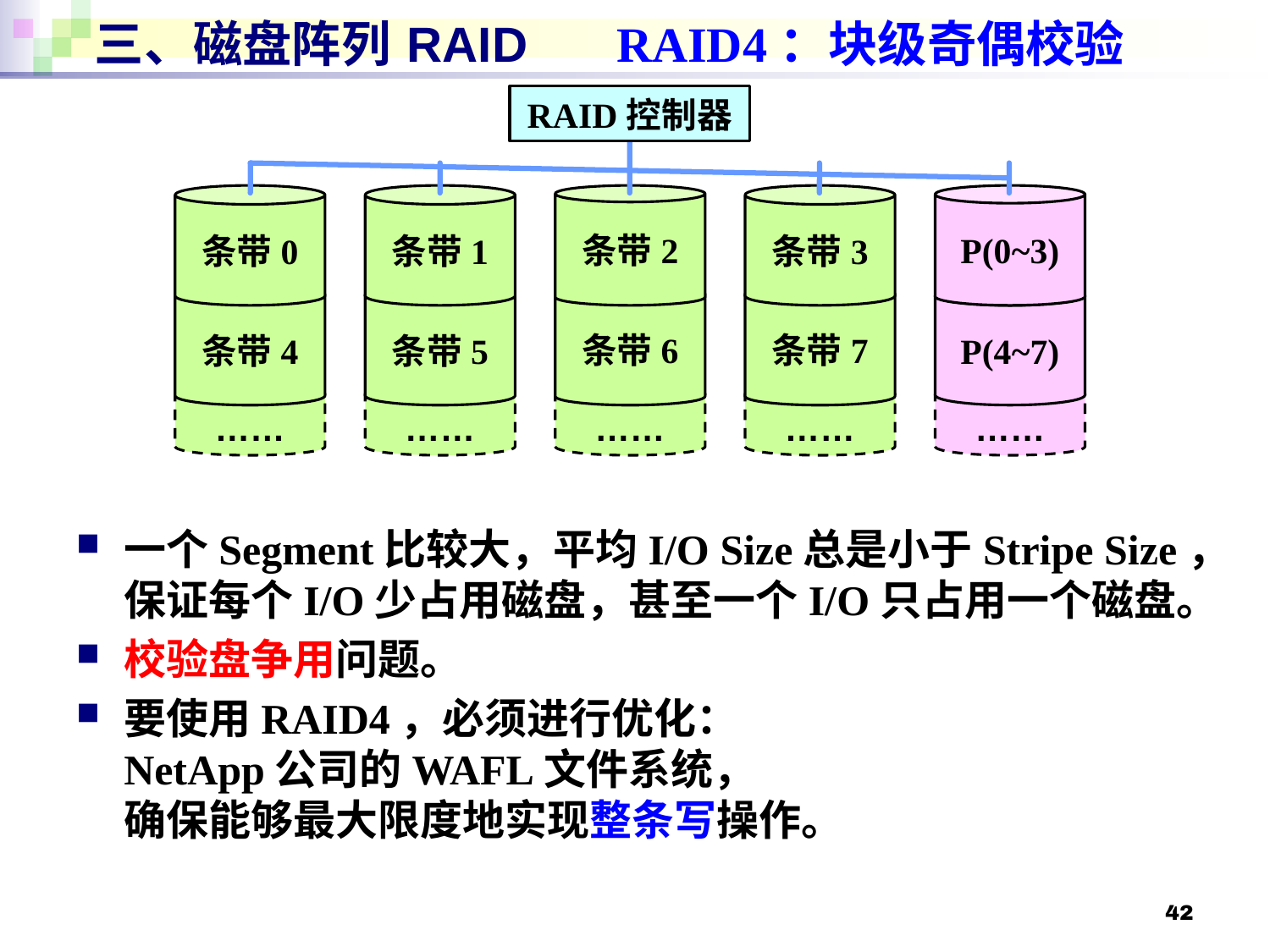

# 三、磁盘阵列 RAID
RAID4：块级奇偶校验
RAID控制器

条带0
条带1
条带2
条带3
P(0~3)
条带4
条带5
条带6
条带7
P(4~7)

……
……
……
……
……
一个Segment比较大，平均I/O Size总是小于Stripe Size，
保证每个I/O少占用磁盘，甚至一个I/O只占用一个磁盘。
校验盘争用问题。
要使用RAID4，必须进行优化：
NetApp公司的WAFL文件系统，
确保能够最大限度地实现整条写操作。
42